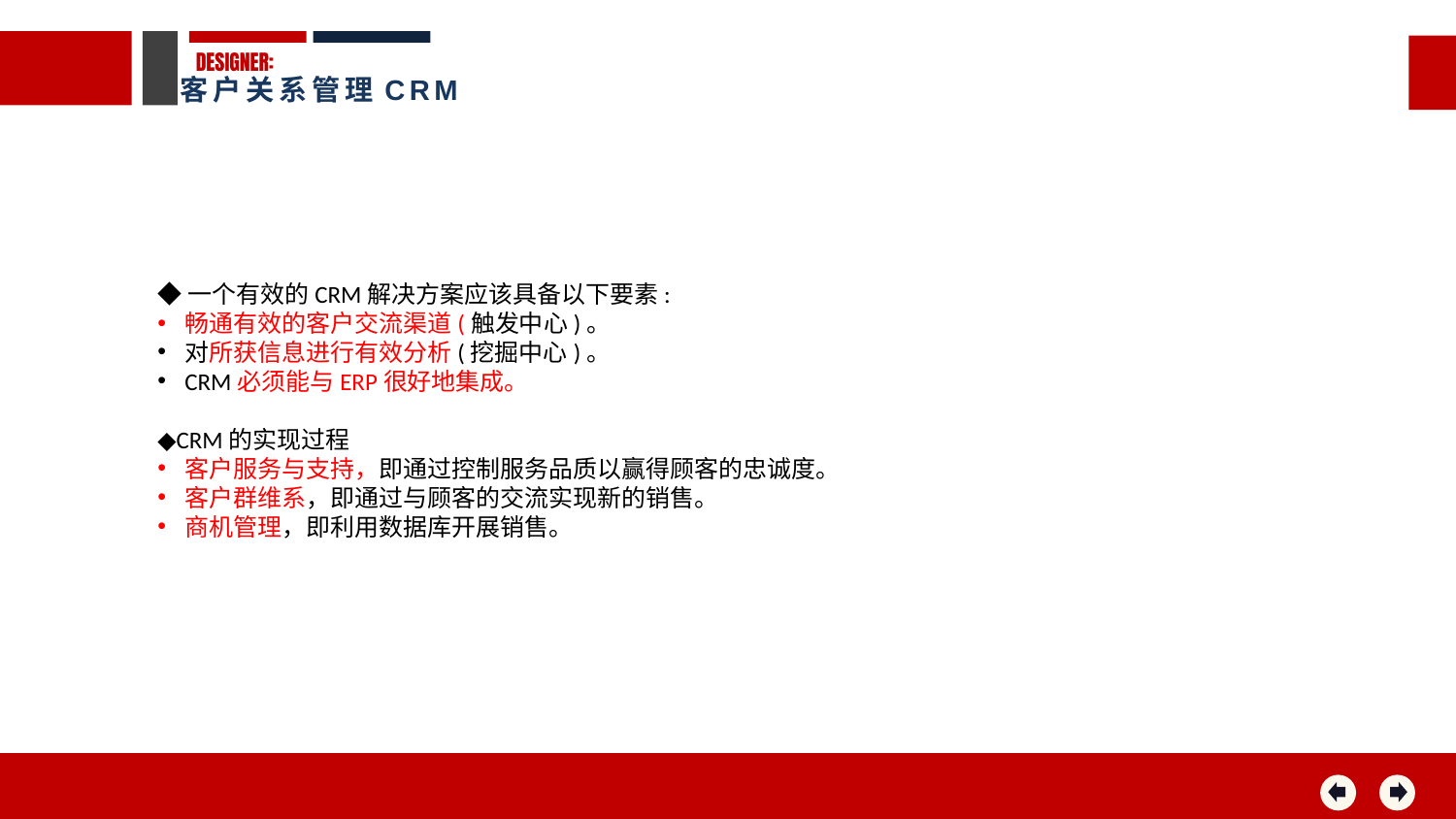

DESIGNER:
客户关系管理CRM
◆一个有效的CRM解决方案应该具备以下要素:
畅通有效的客户交流渠道(触发中心)。
对所获信息进行有效分析(挖掘中心)。
CRM必须能与ERP很好地集成。

◆CRM的实现过程
客户服务与支持，即通过控制服务品质以赢得顾客的忠诚度。
客户群维系，即通过与顾客的交流实现新的销售。
商机管理，即利用数据库开展销售。